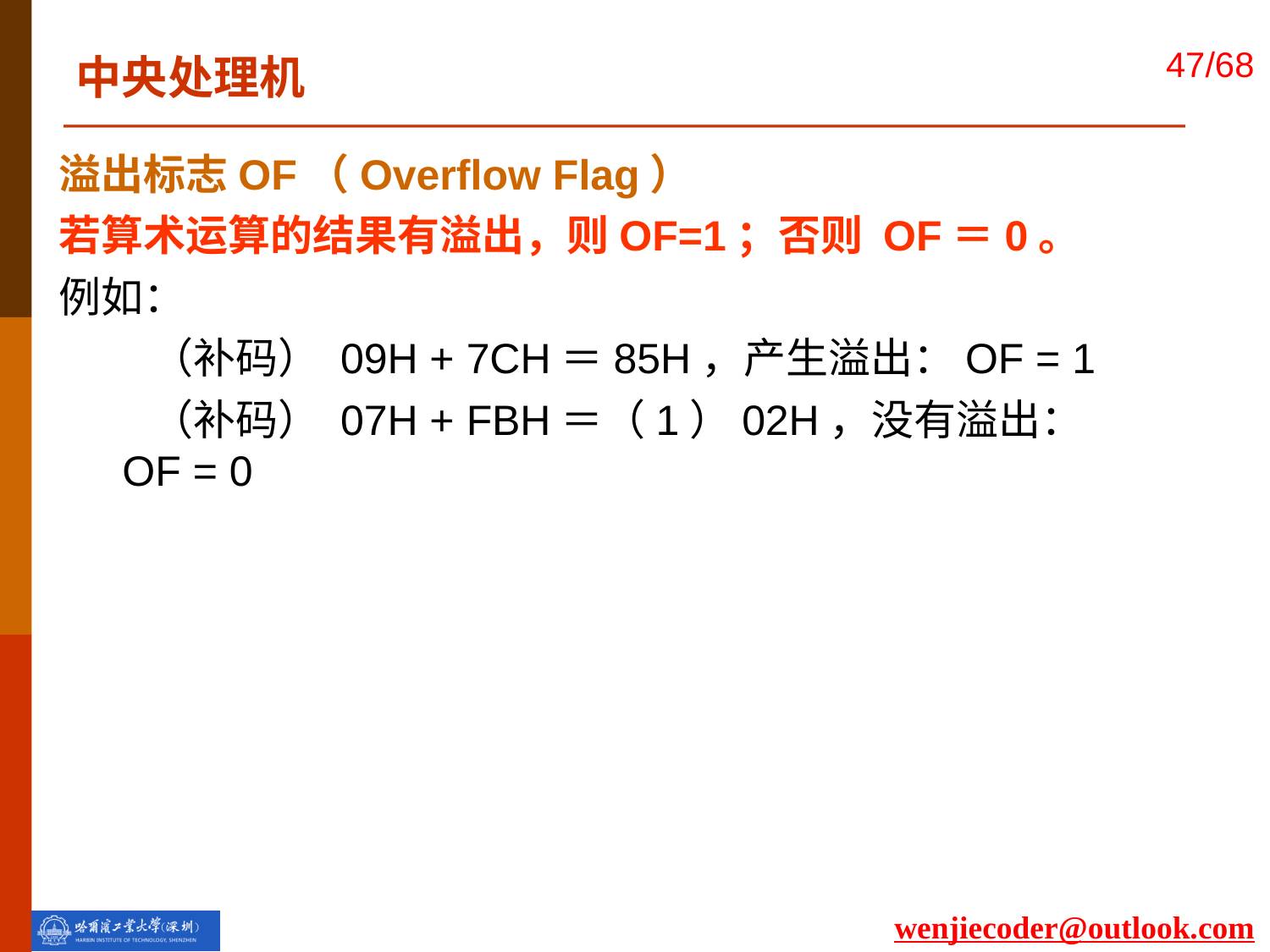

中央处理机
溢出标志OF（Overflow Flag）
若算术运算的结果有溢出，则OF=1；否则 OF＝0。
例如：
  （补码） 09H + 7CH＝85H，产生溢出：OF = 1
  （补码） 07H + FBH＝（1）02H，没有溢出：OF = 0